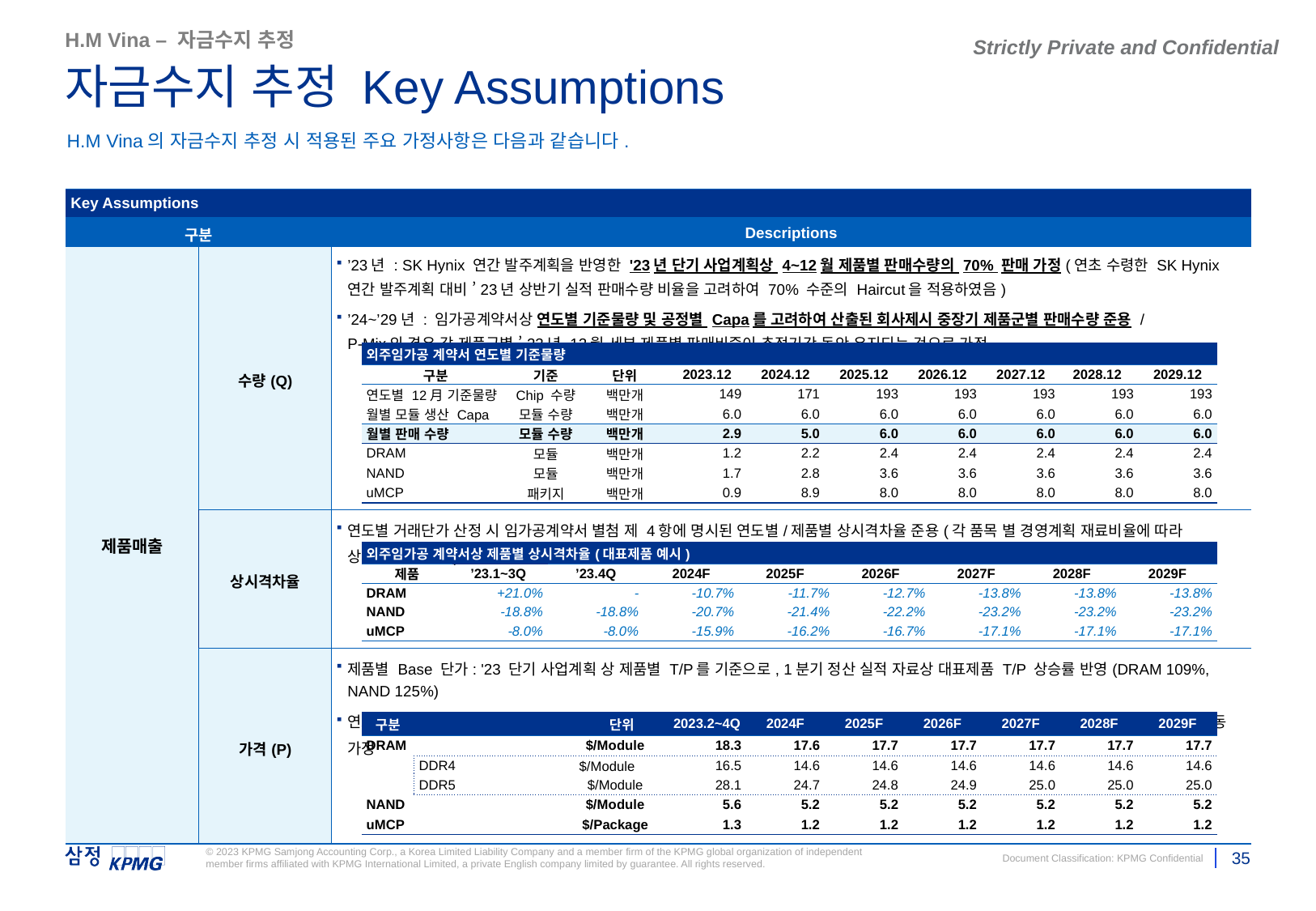

H.M Vina – 자금수지 추정
자금수지 추정 Key Assumptions
H.M Vina의 자금수지 추정 시 적용된 주요 가정사항은 다음과 같습니다.
| Key Assumptions |  |  |
| --- | --- | --- |
| 구분 |  | Descriptions |
| 제품매출 | 수량(Q) | ’23년 : SK Hynix 연간 발주계획을 반영한 '23년 단기 사업계획상 4~12월 제품별 판매수량의 70% 판매 가정(연초 수령한 SK Hynix 연간 발주계획 대비 ’23년 상반기 실적 판매수량 비율을 고려하여 70% 수준의 Haircut을 적용하였음) ’24~’29년 : 임가공계약서상 연도별 기준물량 및 공정별 Capa를 고려하여 산출된 회사제시 중장기 제품군별 판매수량 준용 / P-Mix의 경우 각 제품군별 ’23년 12월 세부 제품별 판매비중이 추정기간 동안 유지되는 것으로 가정 |
|  | 상시격차율 | 연도별 거래단가 산정 시 임가공계약서 별첨 제 4항에 명시된 연도별/제품별 상시격차율 준용(각 품목 별 경영계획 재료비율에 따라 상시격차율 적용) |
|  | 가격(P) | 제품별 Base 단가: '23 단기 사업계획 상 제품별 T/P를 기준으로, 1분기 정산 실적 자료상 대표제품 T/P 상승률 반영(DRAM 109%, NAND 125%) 연도별 단가 변동: 임가공계약서상 DRAM/NAND/MCP 시점별 상시격차율 및 임가공 R/P 변동률에 따라 Base 단가 추정기간 동안 변동 가정 |
| 외주임가공 계약서 연도별 기준물량 |  |  |  |  |  |  |  |  |  |
| --- | --- | --- | --- | --- | --- | --- | --- | --- | --- |
| 구분 | 기준 | 단위 | 2023.12 | 2024.12 | 2025.12 | 2026.12 | 2027.12 | 2028.12 | 2029.12 |
| 연도별 12月 기준물량 | Chip 수량 | 백만개 | 149 | 171 | 193 | 193 | 193 | 193 | 193 |
| 월별 모듈 생산 Capa | 모듈 수량 | 백만개 | 6.0 | 6.0 | 6.0 | 6.0 | 6.0 | 6.0 | 6.0 |
| 월별 판매 수량 | 모듈 수량 | 백만개 | 2.9 | 5.0 | 6.0 | 6.0 | 6.0 | 6.0 | 6.0 |
| DRAM | 모듈 | 백만개 | 1.2 | 2.2 | 2.4 | 2.4 | 2.4 | 2.4 | 2.4 |
| NAND | 모듈 | 백만개 | 1.7 | 2.8 | 3.6 | 3.6 | 3.6 | 3.6 | 3.6 |
| uMCP | 패키지 | 백만개 | 0.9 | 8.9 | 8.0 | 8.0 | 8.0 | 8.0 | 8.0 |
| 외주임가공 계약서상 제품별 상시격차율(대표제품 예시) |  |  |  |  |  |  |  |  |
| --- | --- | --- | --- | --- | --- | --- | --- | --- |
| 제품 | ’23.1~3Q | ’23.4Q | 2024F | 2025F | 2026F | 2027F | 2028F | 2029F |
| DRAM | +21.0% | - | -10.7% | -11.7% | -12.7% | -13.8% | -13.8% | -13.8% |
| NAND | -18.8% | -18.8% | -20.7% | -21.4% | -22.2% | -23.2% | -23.2% | -23.2% |
| uMCP | -8.0% | -8.0% | -15.9% | -16.2% | -16.7% | -17.1% | -17.1% | -17.1% |
| 구분 |  | 단위 | 2023.2~4Q | 2024F | 2025F | 2026F | 2027F | 2028F | 2029F |
| --- | --- | --- | --- | --- | --- | --- | --- | --- | --- |
| DRAM |  | $/Module | 18.3 | 17.6 | 17.7 | 17.7 | 17.7 | 17.7 | 17.7 |
|  | DDR4 | $/Module | 16.5 | 14.6 | 14.6 | 14.6 | 14.6 | 14.6 | 14.6 |
|  | DDR5 | $/Module | 28.1 | 24.7 | 24.8 | 24.9 | 25.0 | 25.0 | 25.0 |
| NAND |  | $/Module | 5.6 | 5.2 | 5.2 | 5.2 | 5.2 | 5.2 | 5.2 |
| uMCP |  | $/Package | 1.3 | 1.2 | 1.2 | 1.2 | 1.2 | 1.2 | 1.2 |